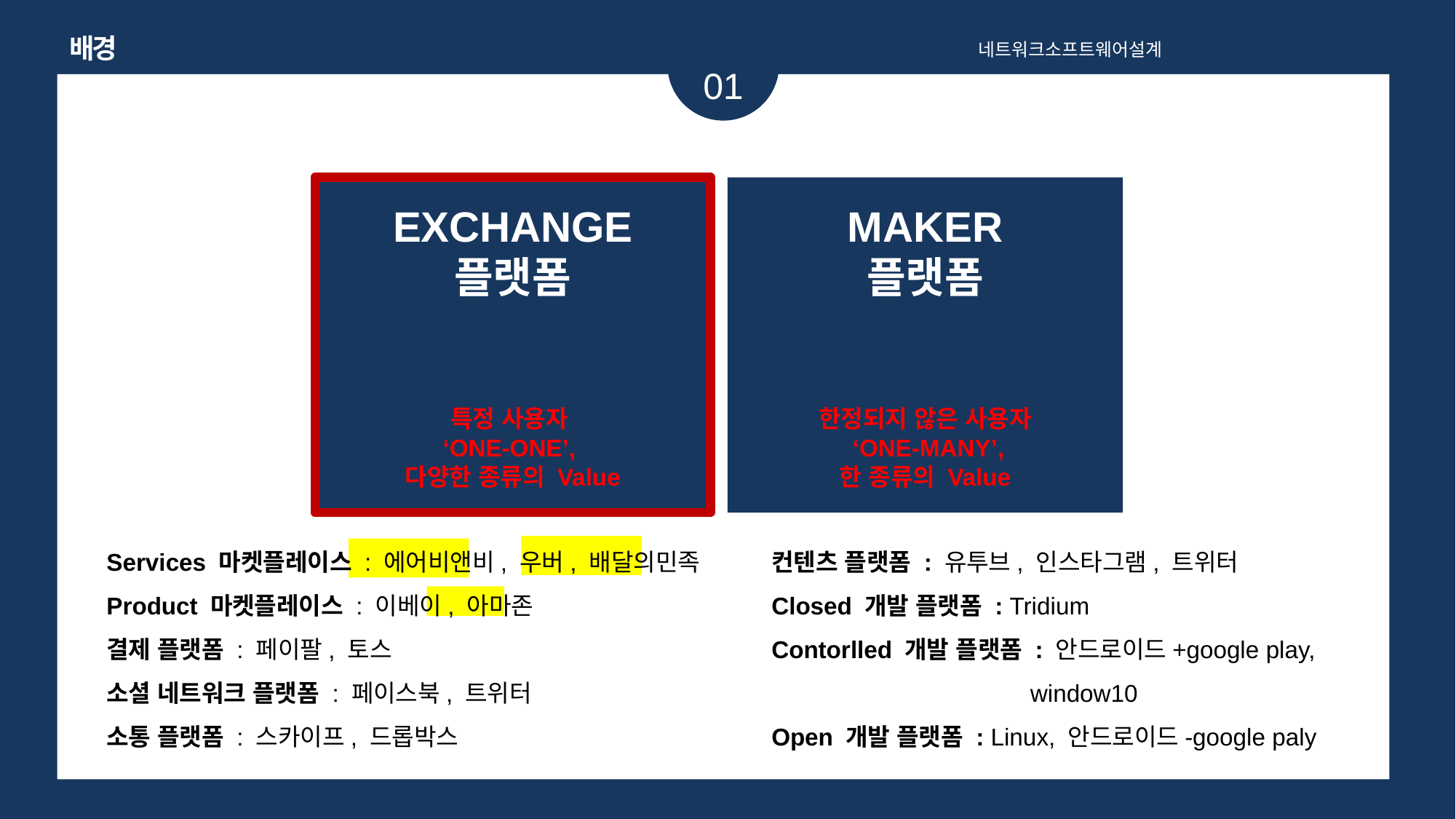

배경
네트워크소프트웨어설계
01

EXCHANGE
플랫폼

특정 사용자
‘ONE-ONE’,
다양한 종류의 Value
MAKER
플랫폼

한정되지 않은 사용자
 ‘ONE-MANY’,
한 종류의 Value
Services 마켓플레이스 : 에어비앤비, 우버, 배달의민족
Product 마켓플레이스 : 이베이, 아마존
결제 플랫폼 : 페이팔, 토스
소셜 네트워크 플랫폼 : 페이스북, 트위터
소통 플랫폼 : 스카이프, 드롭박스

컨텐츠 플랫폼 : 유투브, 인스타그램, 트위터
Closed 개발 플랫폼 : Tridium
Contorlled 개발 플랫폼 : 안드로이드+google play,
  		      window10
Open 개발 플랫폼 : Linux, 안드로이드-google paly